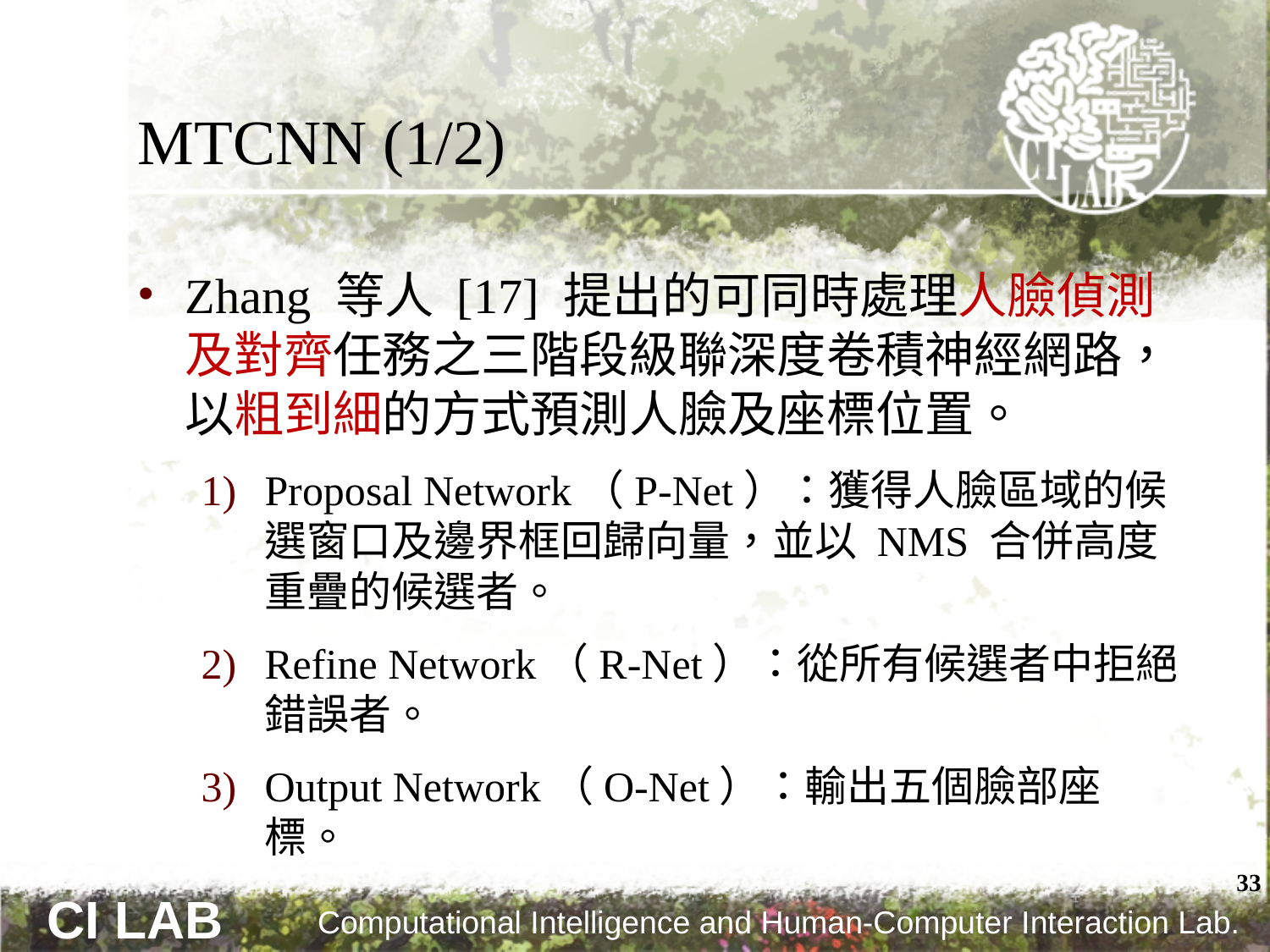

# MTCNN (1/2)
Zhang 等人 [17] 提出的可同時處理人臉偵測及對齊任務之三階段級聯深度卷積神經網路，以粗到細的方式預測人臉及座標位置。
Proposal Network（P-Net）：獲得人臉區域的候選窗口及邊界框回歸向量，並以 NMS 合併高度重疊的候選者。
Refine Network（R-Net）：從所有候選者中拒絕錯誤者。
Output Network（O-Net）：輸出五個臉部座標。
33